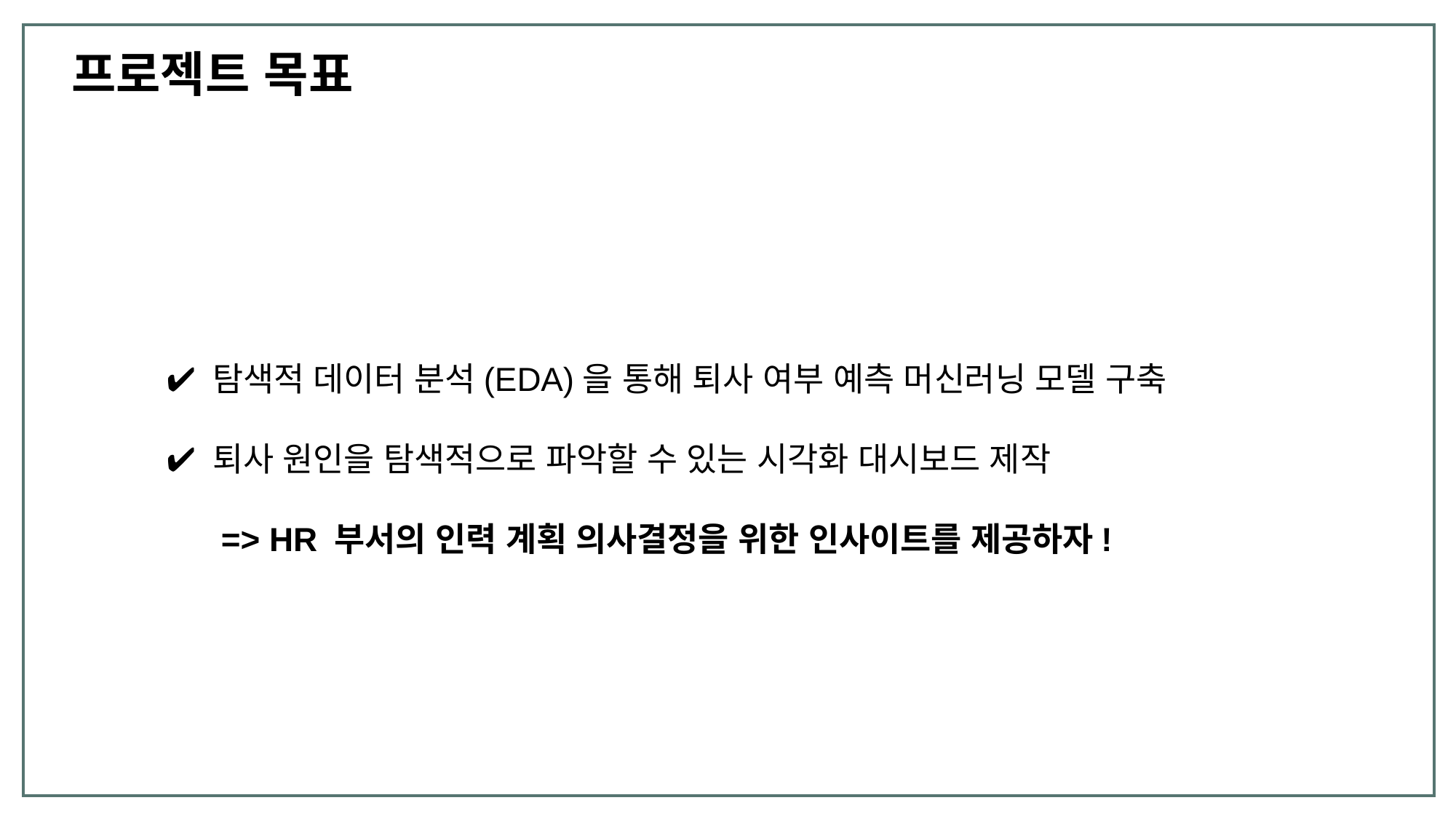

프로젝트 목표
✔️ 탐색적 데이터 분석(EDA)을 통해 퇴사 여부 예측 머신러닝 모델 구축
✔️ 퇴사 원인을 탐색적으로 파악할 수 있는 시각화 대시보드 제작
=> HR 부서의 인력 계획 의사결정을 위한 인사이트를 제공하자!